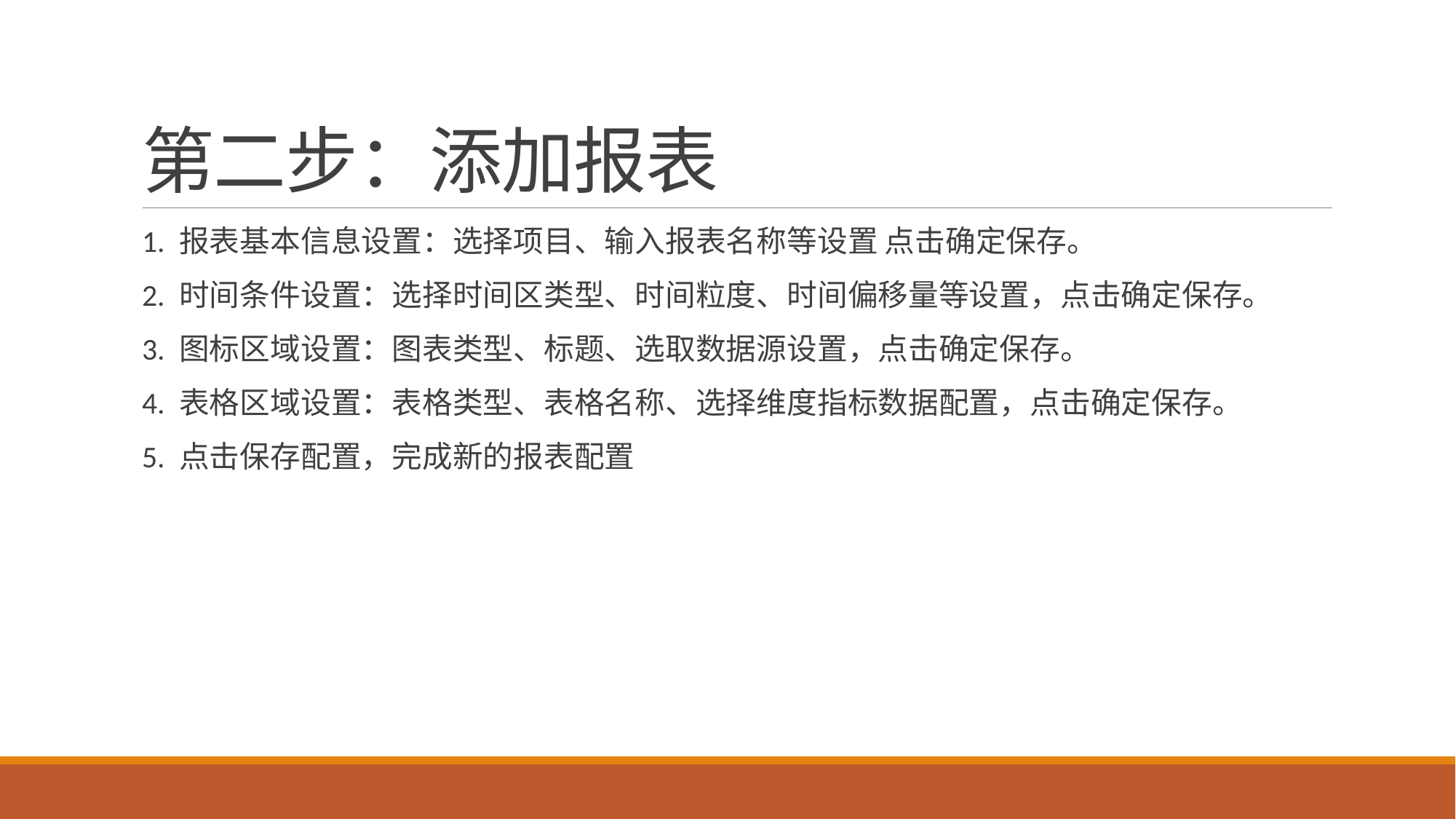

# 第二步：添加报表
1. 报表基本信息设置：选择项目、输入报表名称等设置 点击确定保存。
2. 时间条件设置：选择时间区类型、时间粒度、时间偏移量等设置，点击确定保存。
3. 图标区域设置：图表类型、标题、选取数据源设置，点击确定保存。
4. 表格区域设置：表格类型、表格名称、选择维度指标数据配置，点击确定保存。
5. 点击保存配置，完成新的报表配置